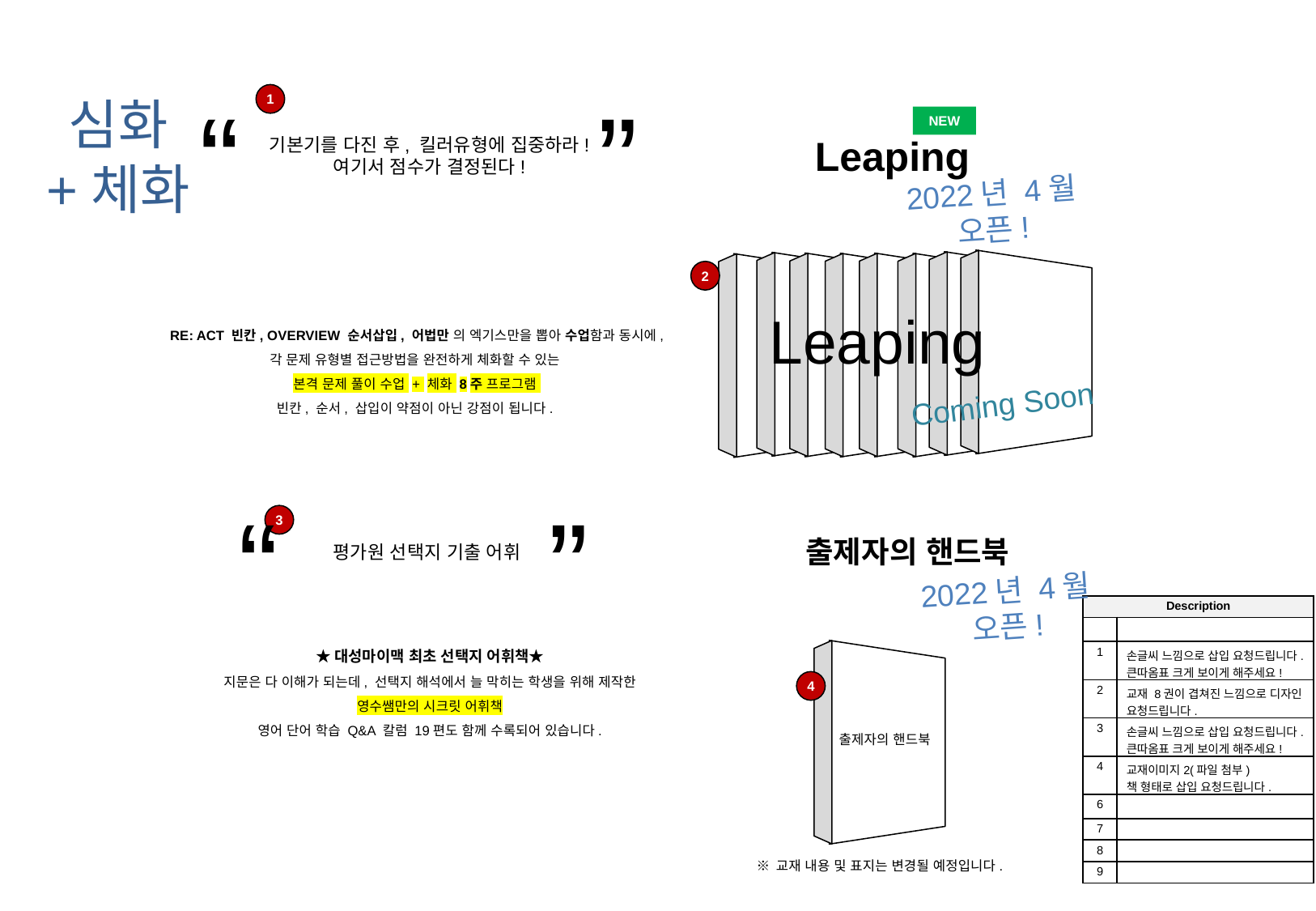

“			 ”
심화
+체화
1
Leaping
기본기를 다진 후, 킬러유형에 집중하라!
여기서 점수가 결정된다!
NEW
2022년 4월 오픈!

2
Leaping
RE: ACT 빈칸, OVERVIEW 순서삽입, 어법만 의 엑기스만을 뽑아 수업함과 동시에,
각 문제 유형별 접근방법을 완전하게 체화할 수 있는
본격 문제 풀이 수업 + 체화 8주 프로그램
빈칸, 순서, 삽입이 약점이 아닌 강점이 됩니다.
Coming Soon
“		  ”
평가원 선택지 기출 어휘
출제자의 핸드북
3
2022년 4월 오픈!
| Description |  |
| --- | --- |
|  |  |
| 1 | 손글씨 느낌으로 삽입 요청드립니다. 큰따옴표 크게 보이게 해주세요! |
| 2 | 교재 8권이 겹쳐진 느낌으로 디자인 요청드립니다. |
| 3 | 손글씨 느낌으로 삽입 요청드립니다. 큰따옴표 크게 보이게 해주세요! |
| 4 | 교재이미지2(파일 첨부) 책 형태로 삽입 요청드립니다. |
| 6 |  |
| 7 |  |
| 8 |  |
| 9 |  |
★대성마이맥 최초 선택지 어휘책★
지문은 다 이해가 되는데, 선택지 해석에서 늘 막히는 학생을 위해 제작한
영수쌤만의 시크릿 어휘책
영어 단어 학습 Q&A 칼럼 19편도 함께 수록되어 있습니다.

4
출제자의 핸드북
※ 교재 내용 및 표지는 변경될 예정입니다.